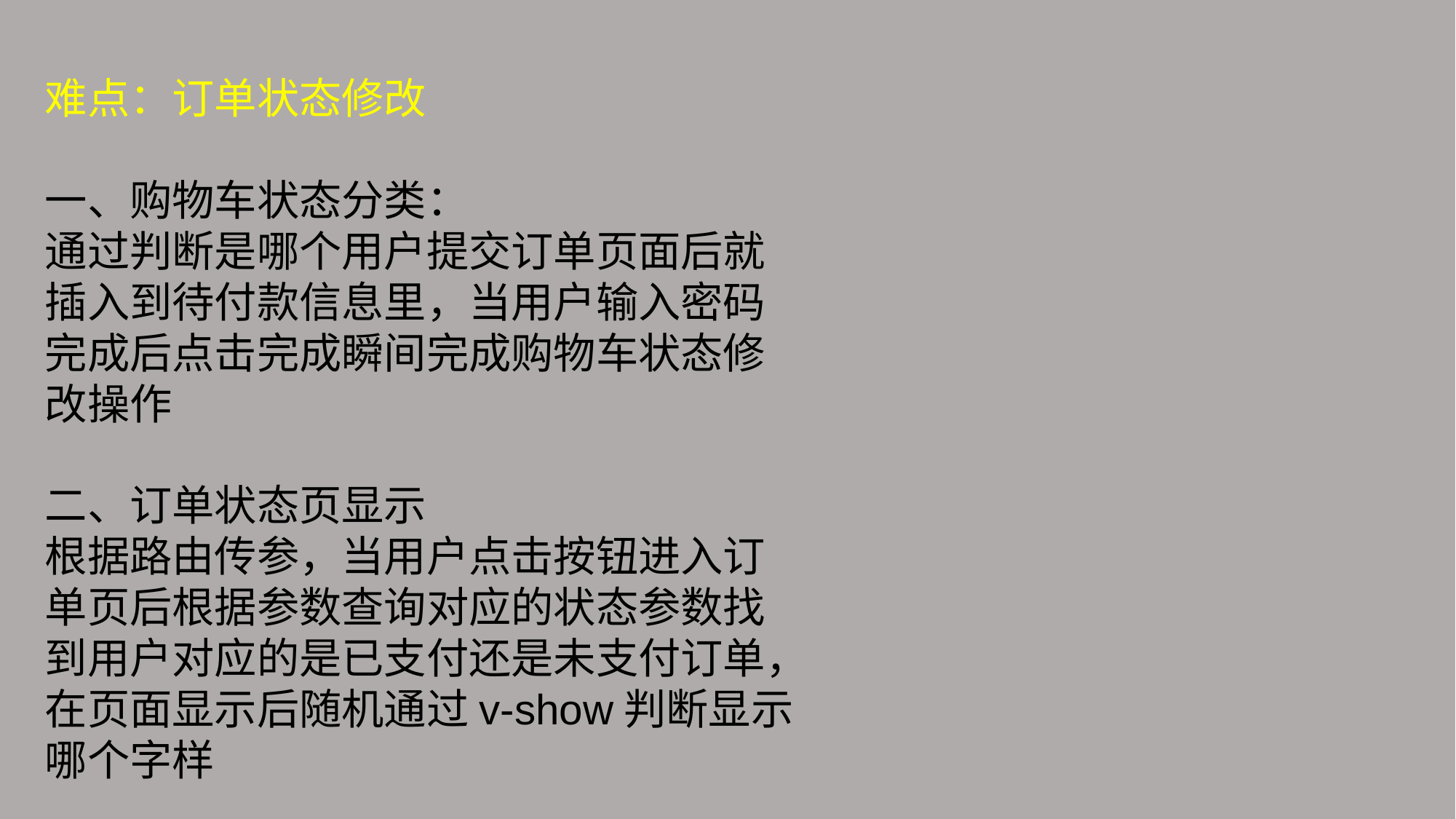

难点：订单状态修改

一、购物车状态分类：
通过判断是哪个用户提交订单页面后就插入到待付款信息里，当用户输入密码完成后点击完成瞬间完成购物车状态修改操作

二、订单状态页显示
根据路由传参，当用户点击按钮进入订单页后根据参数查询对应的状态参数找到用户对应的是已支付还是未支付订单，在页面显示后随机通过v-show判断显示哪个字样